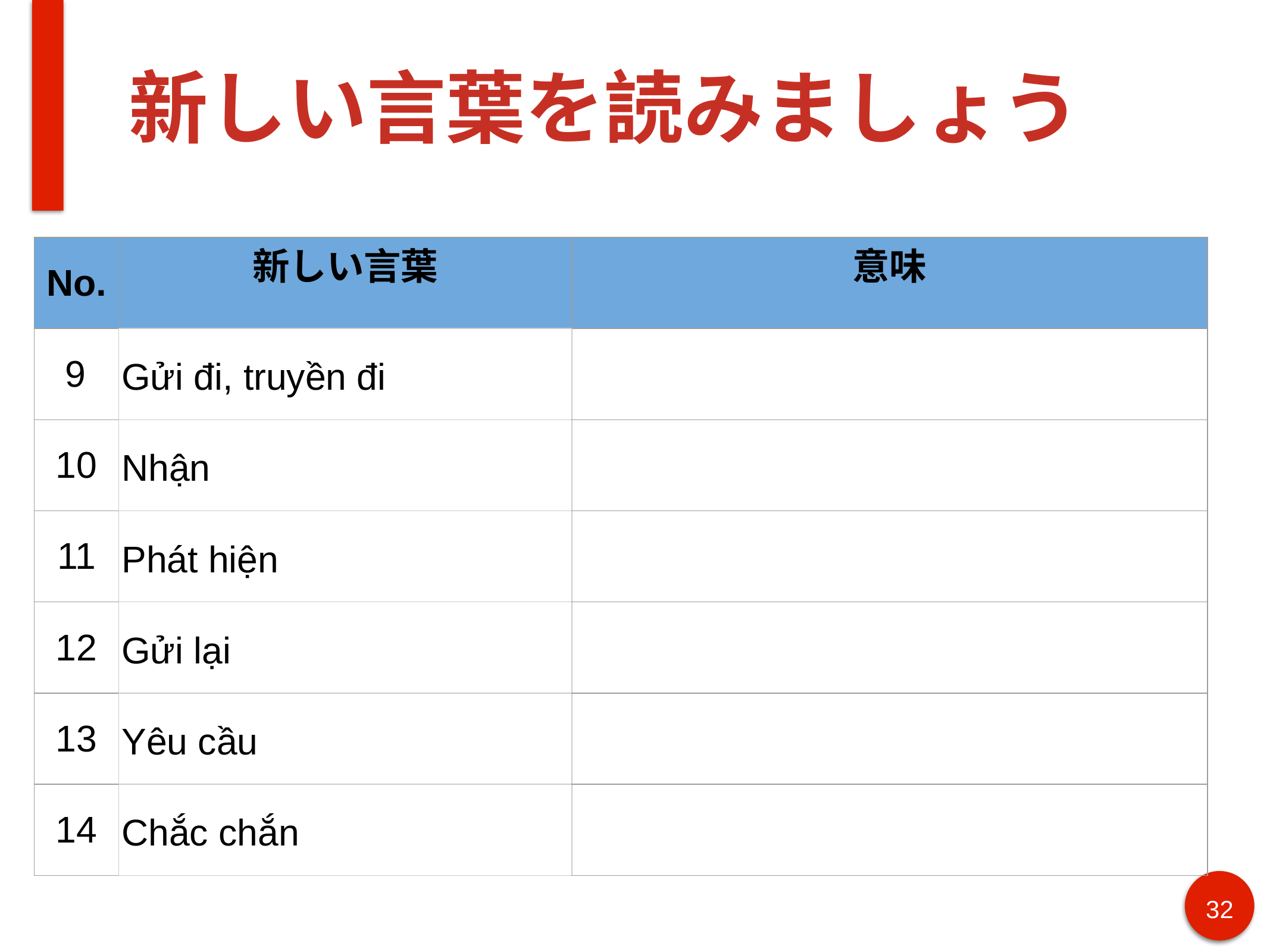

# 新しい言葉を読みましょう
| No. | 新しい言葉 | 意味 |
| --- | --- | --- |
| 9 | Gửi đi, truyền đi |  |
| 10 | Nhận |  |
| 11 | Phát hiện |  |
| 12 | Gửi lại |  |
| 13 | Yêu cầu |  |
| 14 | Chắc chắn |  |
32